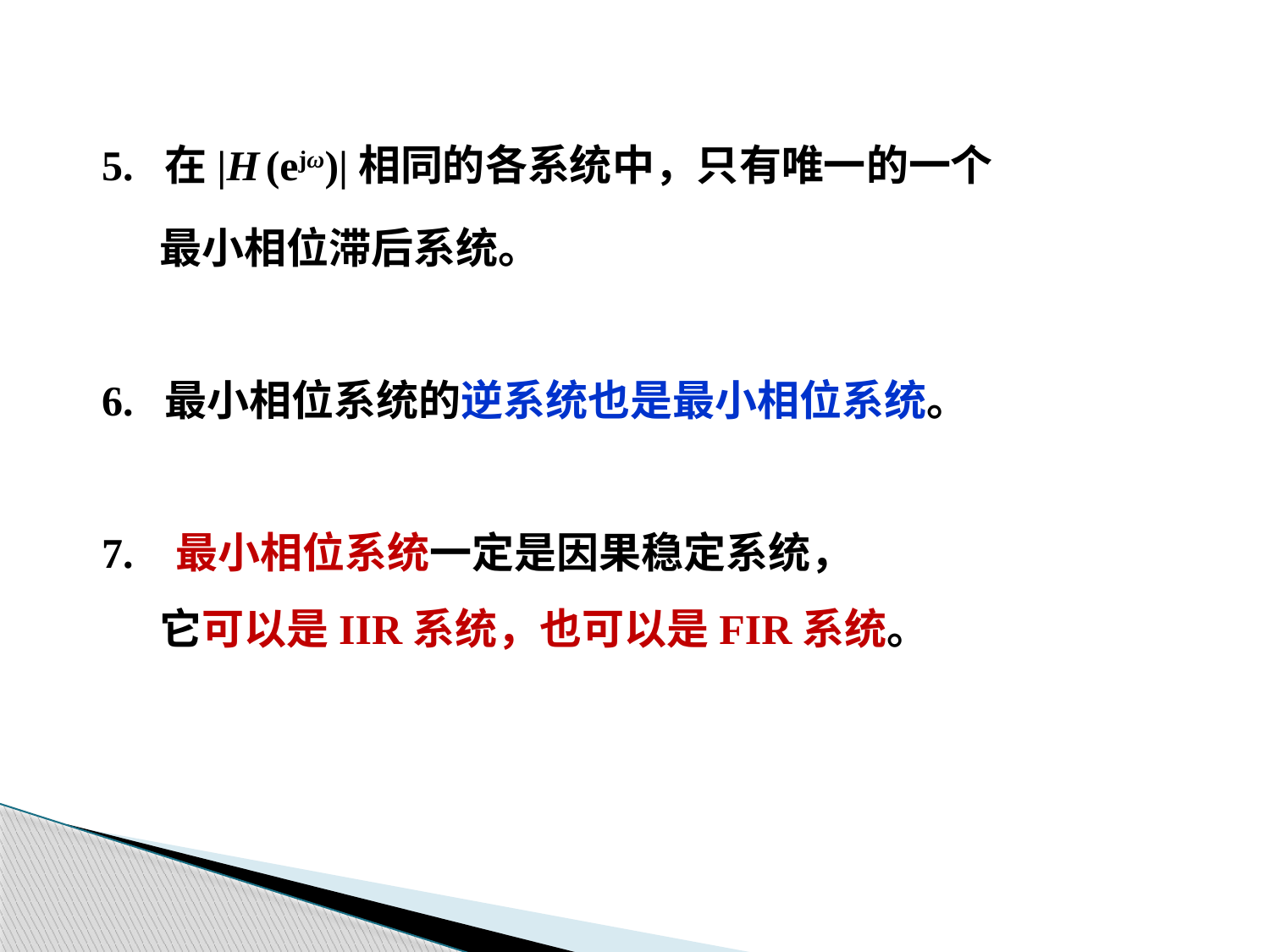

5.  在|H (ejω)|相同的各系统中，只有唯一的一个
     最小相位滞后系统。

6.  最小相位系统的逆系统也是最小相位系统。

7.   最小相位系统一定是因果稳定系统，
     它可以是IIR系统，也可以是FIR系统。